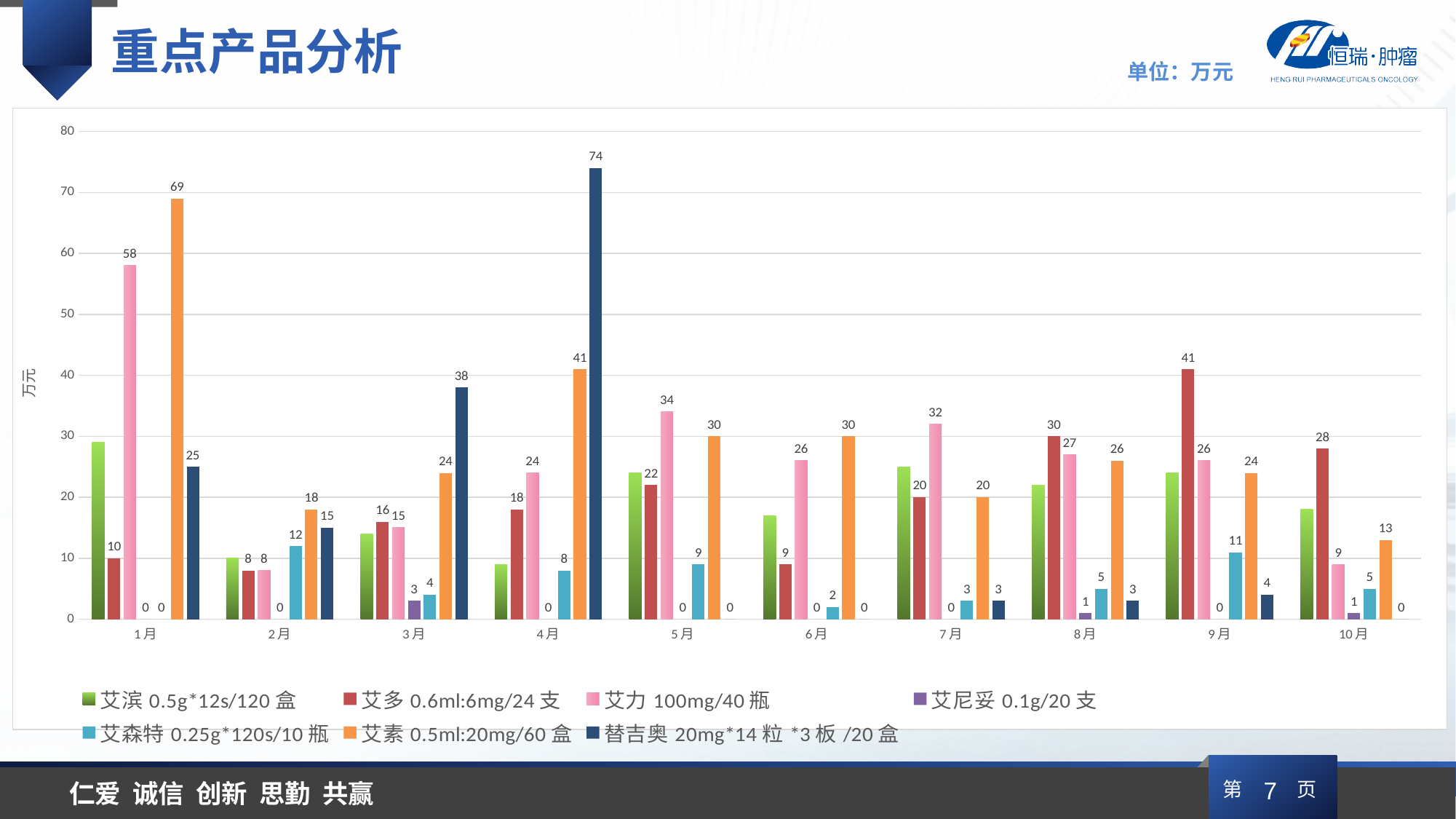

重点产品分析
单位：万元

### Chart

| Category | 艾滨0.5g*12s/120盒 | 艾多0.6ml:6mg/24支 | 艾力100mg/40瓶 | 艾尼妥0.1g/20支 | 艾森特0.25g*120s/10瓶 | 艾素0.5ml:20mg/60盒 | 替吉奥20mg*14粒*3板/20盒 |
|---|---|---|---|---|---|---|---|
| 1月 | 29.0 | 10.0 | 58.0 | 0.0 | 0.0 | 69.0 | 25.0 |
| 2月 | 10.0 | 8.0 | 8.0 | 0.0 | 12.0 | 18.0 | 15.0 |
| 3月 | 14.0 | 16.0 | 15.0 | 3.0 | 4.0 | 24.0 | 38.0 |
| 4月 | 9.0 | 18.0 | 24.0 | 0.0 | 8.0 | 41.0 | 74.0 |
| 5月 | 24.0 | 22.0 | 34.0 | 0.0 | 9.0 | 30.0 | 0.0 |
| 6月 | 17.0 | 9.0 | 26.0 | 0.0 | 2.0 | 30.0 | 0.0 |
| 7月 | 25.0 | 20.0 | 32.0 | 0.0 | 3.0 | 20.0 | 3.0 |
| 8月 | 22.0 | 30.0 | 27.0 | 1.0 | 5.0 | 26.0 | 3.0 |
| 9月 | 24.0 | 41.0 | 26.0 | 0.0 | 11.0 | 24.0 | 4.0 |
| 10月 | 18.0 | 28.0 | 9.0 | 1.0 | 5.0 | 13.0 | 0.0 |